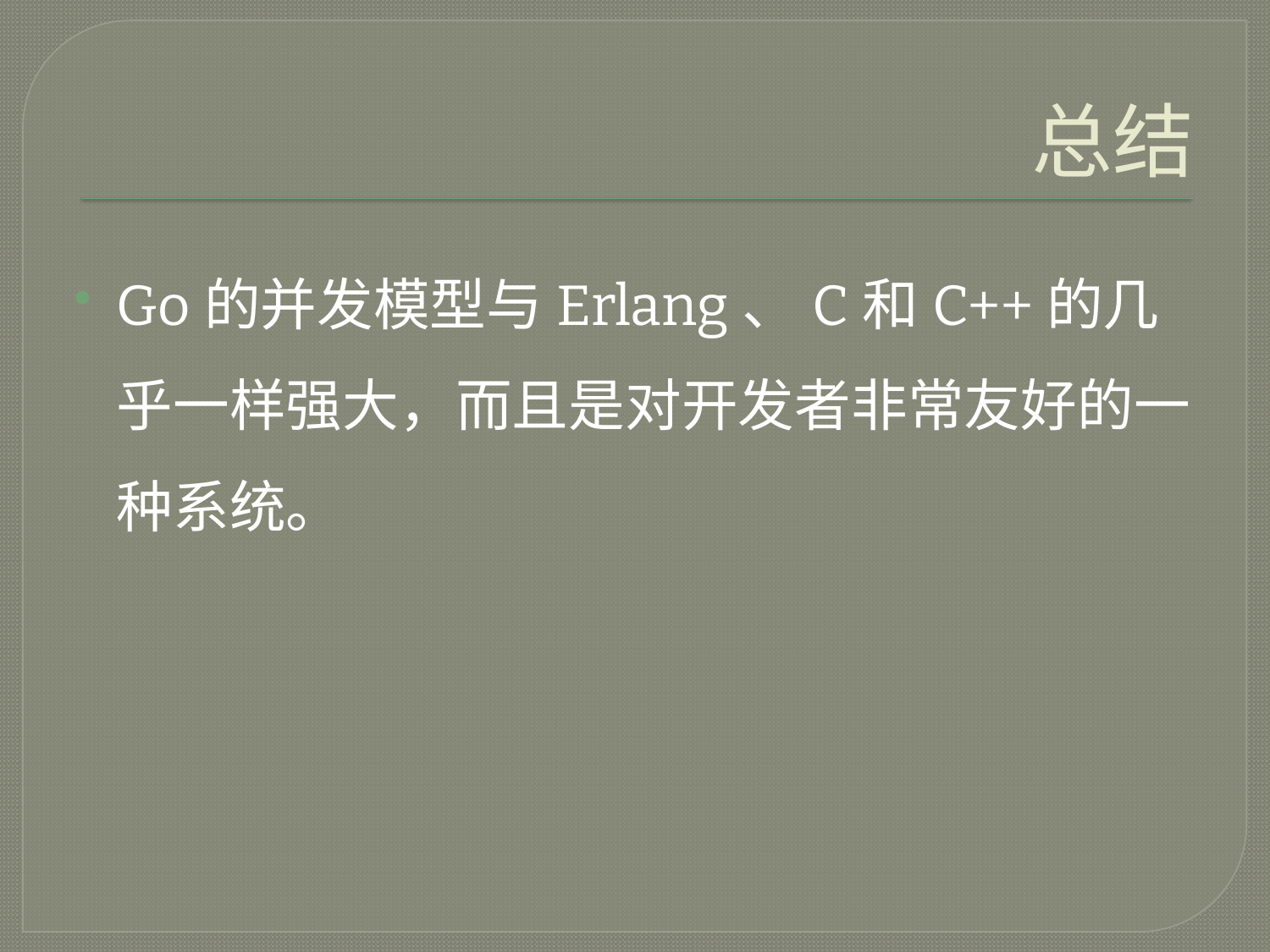

# 总结
Go的并发模型与Erlang、C和C++的几乎一样强大，而且是对开发者非常友好的一种系统。